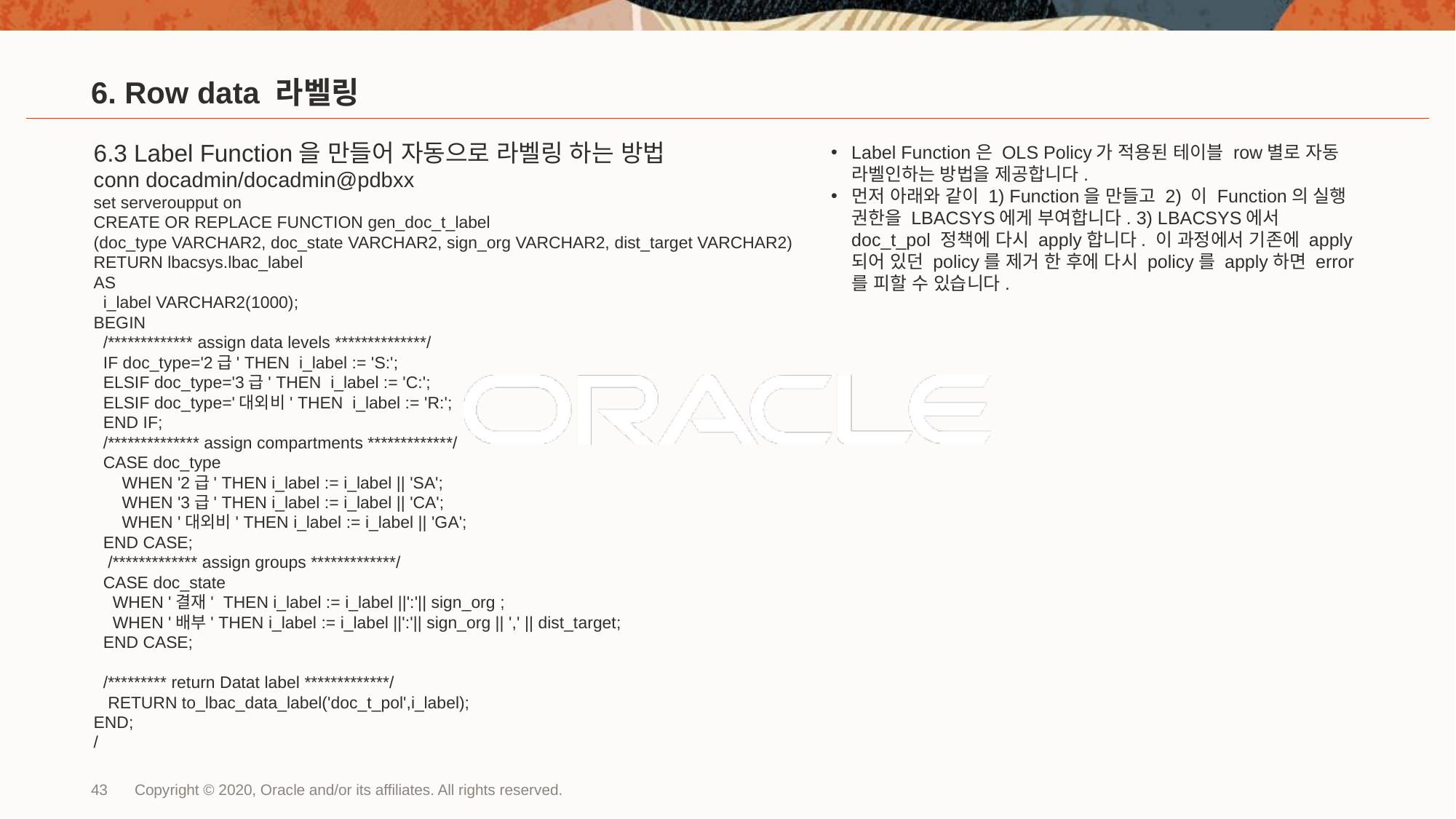

# 6. Row data 라벨링
6.3 Label Function을 만들어 자동으로 라벨링 하는 방법
conn docadmin/docadmin@pdbxx
set serveroupput on
CREATE OR REPLACE FUNCTION gen_doc_t_label
(doc_type VARCHAR2, doc_state VARCHAR2, sign_org VARCHAR2, dist_target VARCHAR2)
RETURN lbacsys.lbac_label
AS
  i_label VARCHAR2(1000);
BEGIN
  /************* assign data levels **************/
  IF doc_type='2급' THEN  i_label := 'S:';
  ELSIF doc_type='3급' THEN  i_label := 'C:';
  ELSIF doc_type='대외비' THEN  i_label := 'R:';
  END IF;
  /************** assign compartments *************/
  CASE doc_type
      WHEN '2급' THEN i_label := i_label || 'SA';
      WHEN '3급' THEN i_label := i_label || 'CA';
      WHEN '대외비' THEN i_label := i_label || 'GA';
  END CASE;
   /************* assign groups *************/
  CASE doc_state
    WHEN '결재'  THEN i_label := i_label ||':'|| sign_org ;
    WHEN '배부' THEN i_label := i_label ||':'|| sign_org || ',' || dist_target;
  END CASE;

  /********* return Datat label *************/
   RETURN to_lbac_data_label('doc_t_pol',i_label);
END;
/

Label Function은 OLS Policy가 적용된 테이블 row별로 자동 라벨인하는 방법을 제공합니다.
먼저 아래와 같이 1) Function을 만들고 2) 이 Function의 실행 권한을 LBACSYS에게 부여합니다. 3) LBACSYS에서 doc_t_pol 정책에 다시 apply합니다. 이 과정에서 기존에 apply 되어 있던 policy를 제거 한 후에 다시 policy를 apply하면 error를 피할 수 있습니다.
43
Copyright © 2020, Oracle and/or its affiliates. All rights reserved.